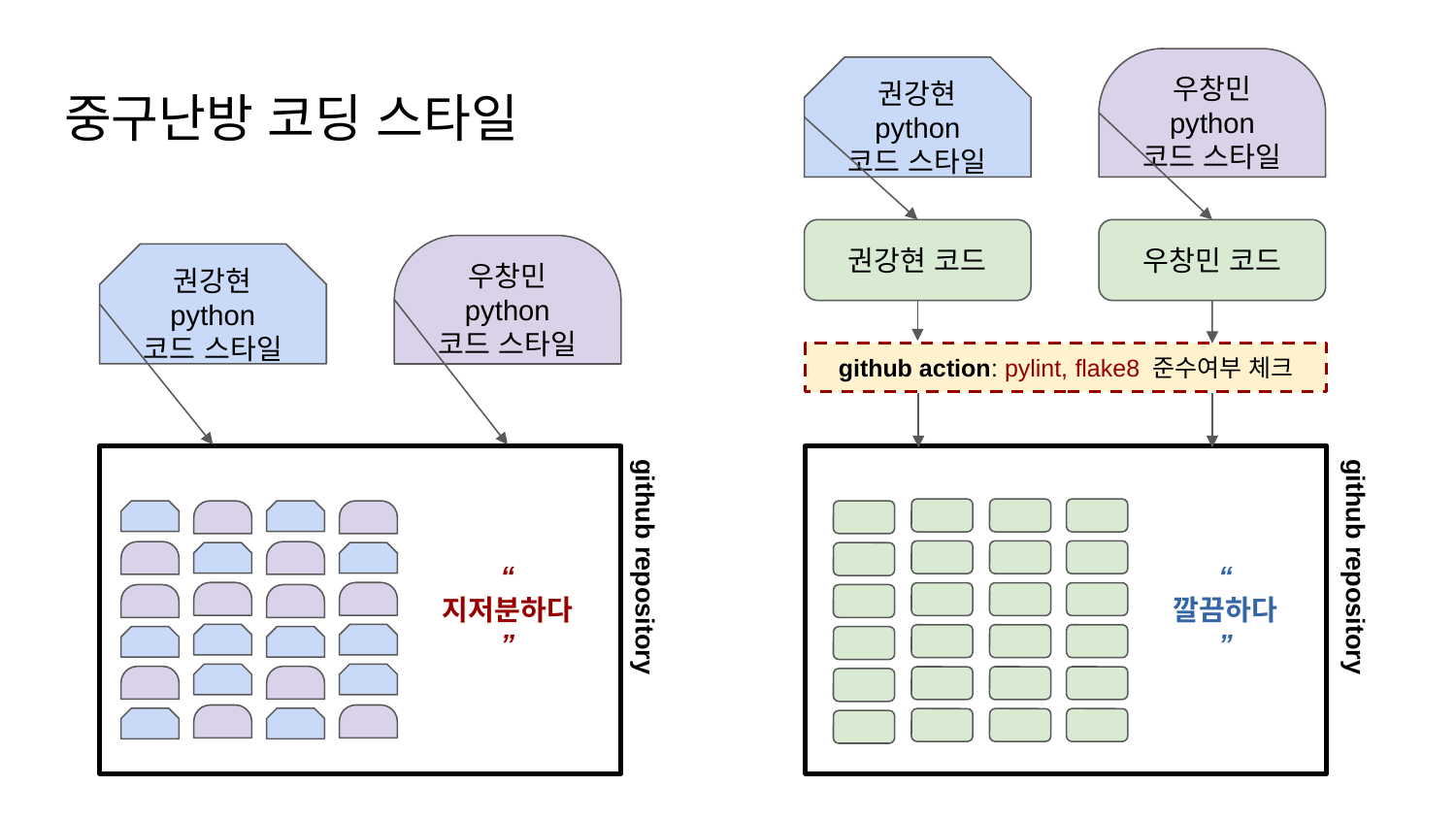

우창민
python
코드 스타일
권강현
python
코드 스타일
# 중구난방 코딩 스타일
권강현 코드
우창민 코드
우창민
python
코드 스타일
권강현
python
코드 스타일
github action: pylint, flake8 준수여부 체크

“
지저분하다
”
“
깔끔하다
”

github repository
github repository